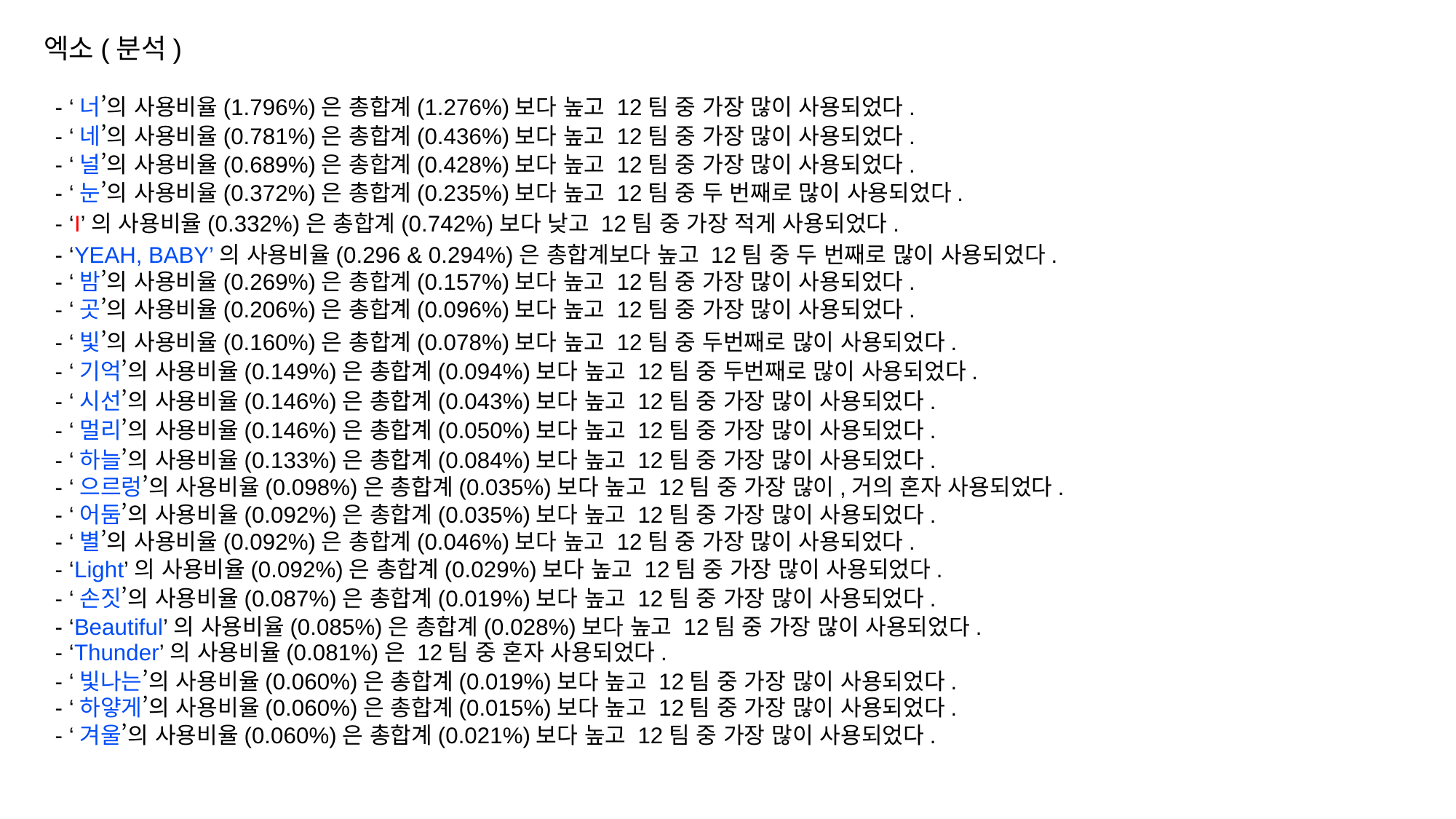

엑소(분석)
- ‘너’의 사용비율(1.796%)은 총합계(1.276%)보다 높고 12팀 중 가장 많이 사용되었다.
- ‘네’의 사용비율(0.781%)은 총합계(0.436%)보다 높고 12팀 중 가장 많이 사용되었다.
- ‘널’의 사용비율(0.689%)은 총합계(0.428%)보다 높고 12팀 중 가장 많이 사용되었다.
- ‘눈’의 사용비율(0.372%)은 총합계(0.235%)보다 높고 12팀 중 두 번째로 많이 사용되었다.
- ‘I’의 사용비율(0.332%)은 총합계(0.742%)보다 낮고 12팀 중 가장 적게 사용되었다.
- ‘YEAH, BABY’의 사용비율(0.296 & 0.294%)은 총합계보다 높고 12팀 중 두 번째로 많이 사용되었다.
- ‘밤’의 사용비율(0.269%)은 총합계(0.157%)보다 높고 12팀 중 가장 많이 사용되었다.
- ‘곳’의 사용비율(0.206%)은 총합계(0.096%)보다 높고 12팀 중 가장 많이 사용되었다.
- ‘빛’의 사용비율(0.160%)은 총합계(0.078%)보다 높고 12팀 중 두번째로 많이 사용되었다.
- ‘기억’의 사용비율(0.149%)은 총합계(0.094%)보다 높고 12팀 중 두번째로 많이 사용되었다.
- ‘시선’의 사용비율(0.146%)은 총합계(0.043%)보다 높고 12팀 중 가장 많이 사용되었다.
- ‘멀리’의 사용비율(0.146%)은 총합계(0.050%)보다 높고 12팀 중 가장 많이 사용되었다.
- ‘하늘’의 사용비율(0.133%)은 총합계(0.084%)보다 높고 12팀 중 가장 많이 사용되었다.
- ‘으르렁’의 사용비율(0.098%)은 총합계(0.035%)보다 높고 12팀 중 가장 많이,거의 혼자 사용되었다.
- ‘어둠’의 사용비율(0.092%)은 총합계(0.035%)보다 높고 12팀 중 가장 많이 사용되었다.
- ‘별’의 사용비율(0.092%)은 총합계(0.046%)보다 높고 12팀 중 가장 많이 사용되었다.
- ‘Light’의 사용비율(0.092%)은 총합계(0.029%)보다 높고 12팀 중 가장 많이 사용되었다.
- ‘손짓’의 사용비율(0.087%)은 총합계(0.019%)보다 높고 12팀 중 가장 많이 사용되었다.
- ‘Beautiful’의 사용비율(0.085%)은 총합계(0.028%)보다 높고 12팀 중 가장 많이 사용되었다.
- ‘Thunder’의 사용비율(0.081%)은 12팀 중 혼자 사용되었다.
- ‘빛나는’의 사용비율(0.060%)은 총합계(0.019%)보다 높고 12팀 중 가장 많이 사용되었다.
- ‘하얗게’의 사용비율(0.060%)은 총합계(0.015%)보다 높고 12팀 중 가장 많이 사용되었다.
- ‘겨울’의 사용비율(0.060%)은 총합계(0.021%)보다 높고 12팀 중 가장 많이 사용되었다.